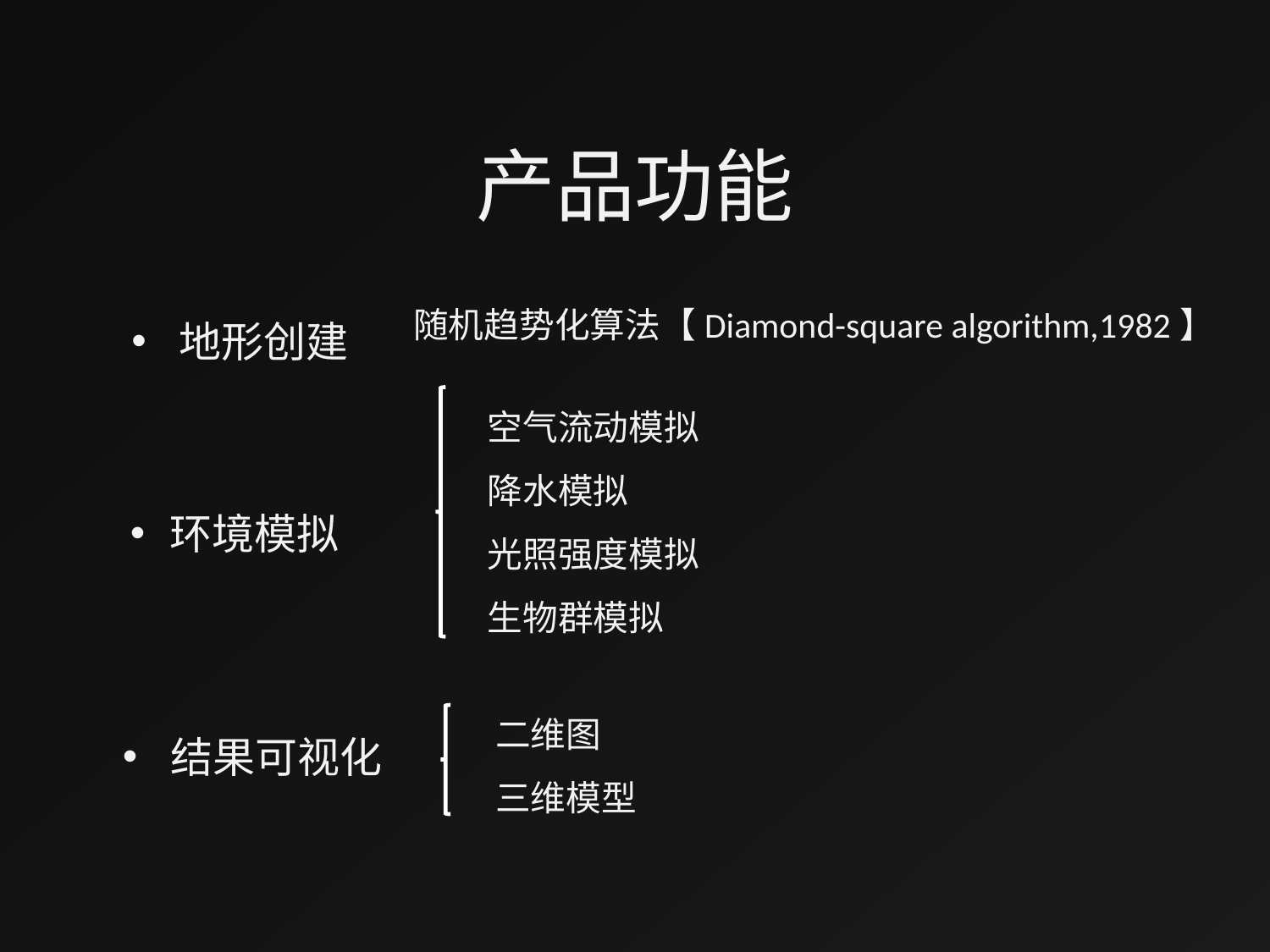

产品功能
地形创建
随机趋势化算法【Diamond-square algorithm,1982】
空气流动模拟
降水模拟
光照强度模拟
生物群模拟

环境模拟
二维图
三维模型

结果可视化